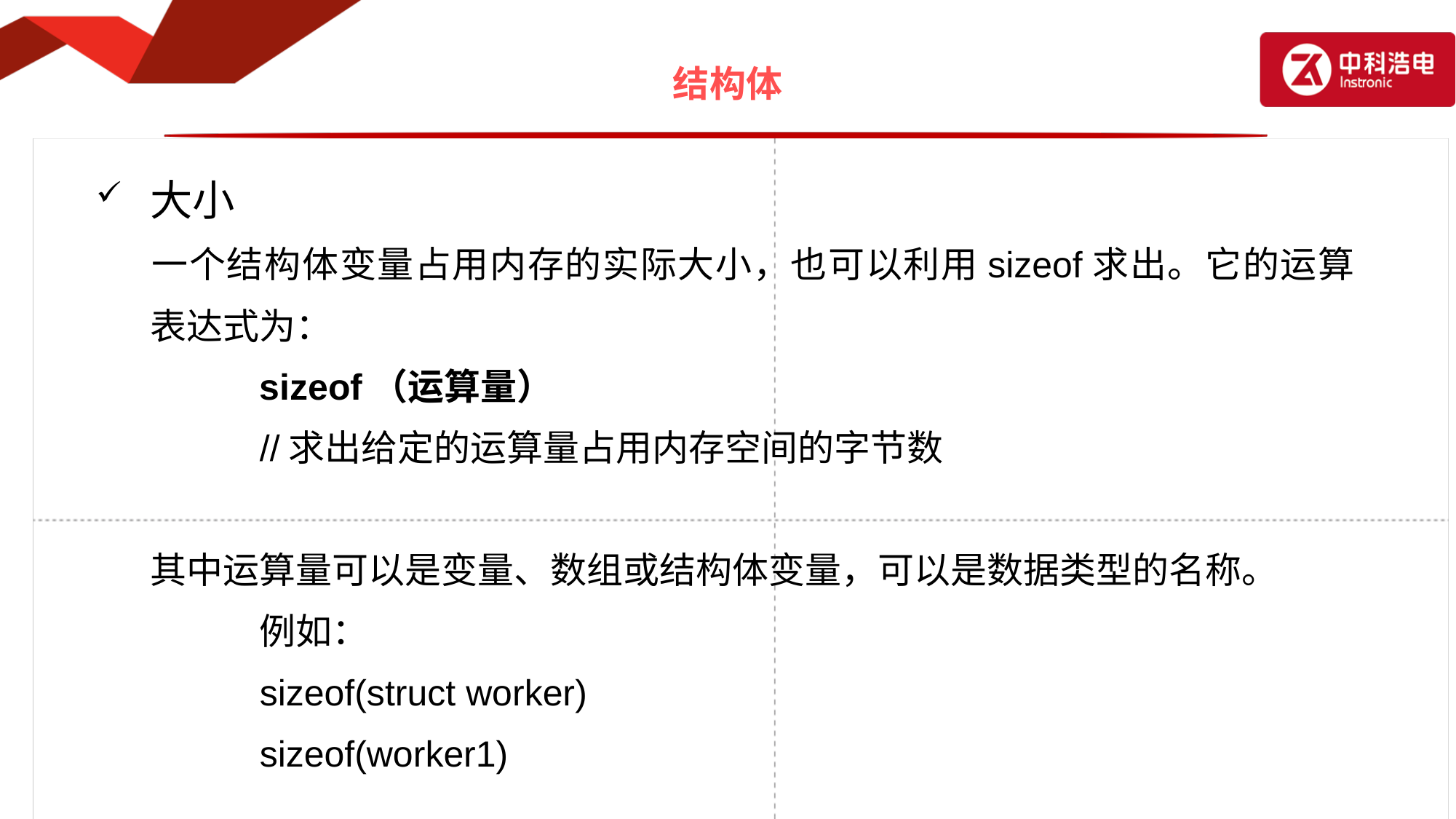

# 结构体
大小
	一个结构体变量占用内存的实际大小，也可以利用sizeof求出。它的运算表达式为：
		sizeof（运算量）
		//求出给定的运算量占用内存空间的字节数

	其中运算量可以是变量、数组或结构体变量，可以是数据类型的名称。
		例如：
		sizeof(struct worker)
		sizeof(worker1)